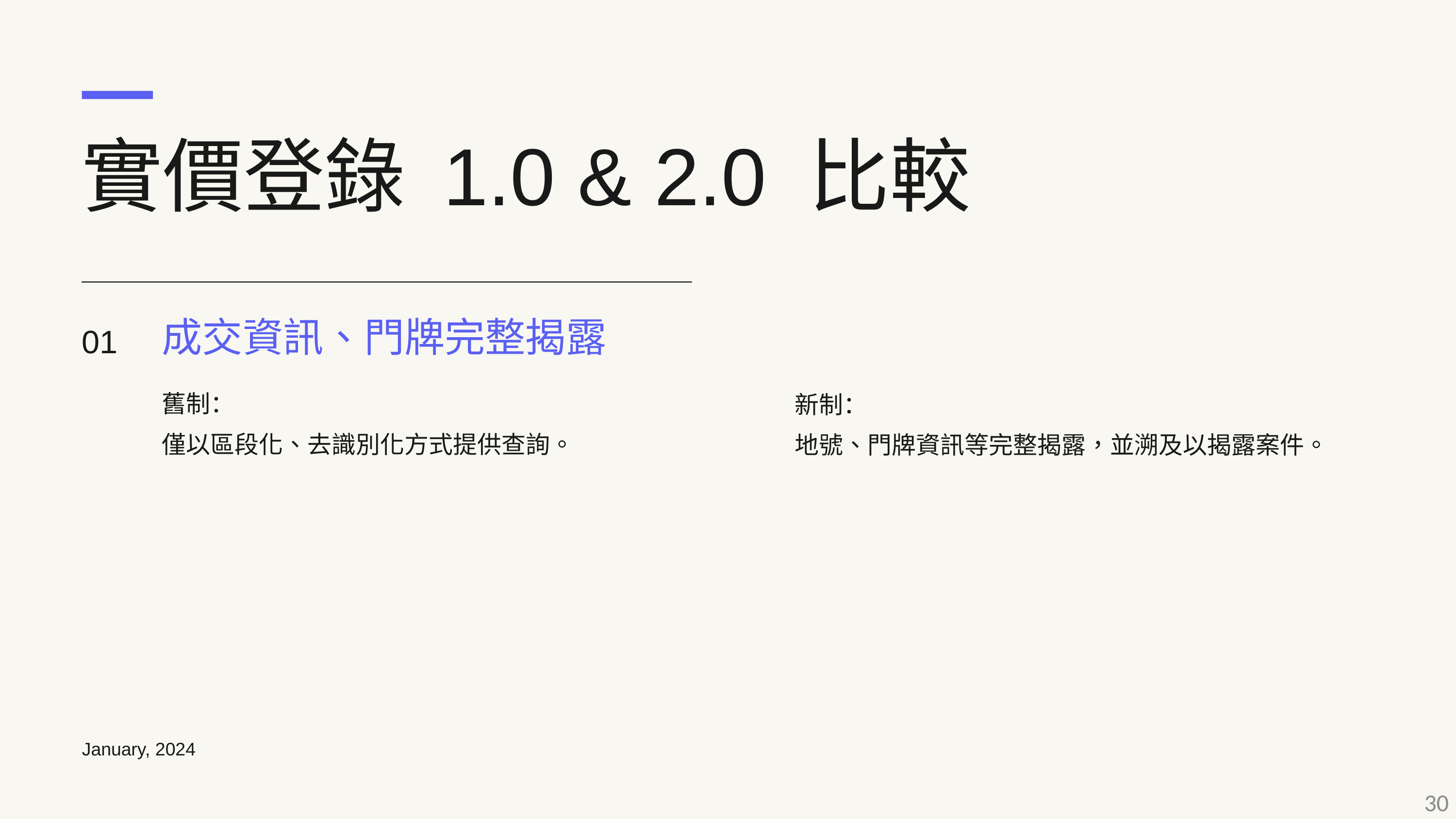

實價登錄 1.0 & 2.0 比較

01
成交資訊、門牌完整揭露
舊制：
僅以區段化、去識別化方式提供查詢。
新制：
地號、門牌資訊等完整揭露，並溯及以揭露案件。
January, 2024
30